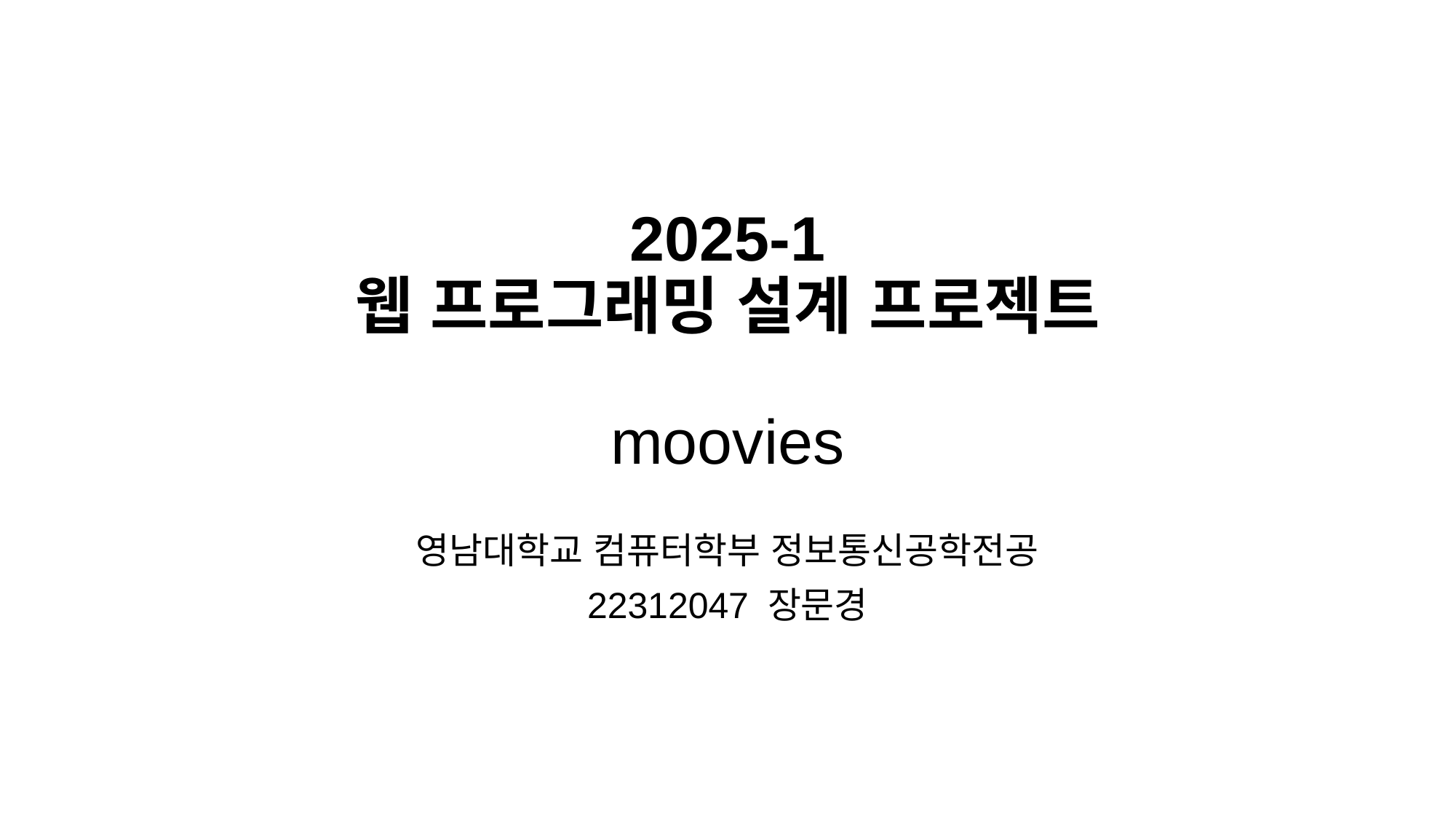

# 2025-1 웹 프로그래밍 설계 프로젝트 moovies
영남대학교 컴퓨터학부 정보통신공학전공
22312047 장문경